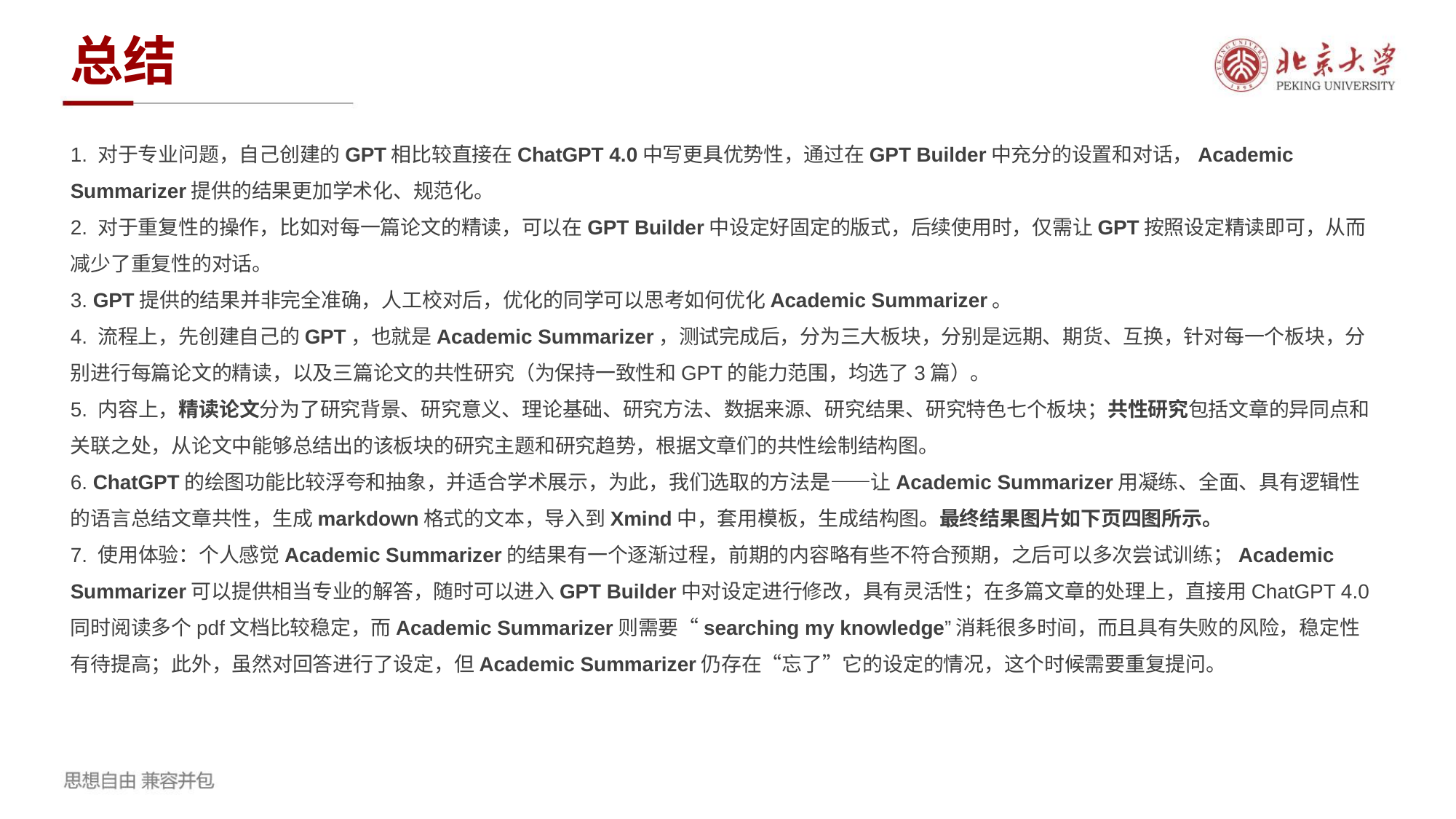

总结
1. 对于专业问题，自己创建的GPT相比较直接在ChatGPT 4.0中写更具优势性，通过在GPT Builder中充分的设置和对话，Academic Summarizer提供的结果更加学术化、规范化。
2. 对于重复性的操作，比如对每一篇论文的精读，可以在GPT Builder中设定好固定的版式，后续使用时，仅需让GPT按照设定精读即可，从而减少了重复性的对话。
3. GPT提供的结果并非完全准确，人工校对后，优化的同学可以思考如何优化Academic Summarizer。
4. 流程上，先创建自己的GPT，也就是Academic Summarizer，测试完成后，分为三大板块，分别是远期、期货、互换，针对每一个板块，分别进行每篇论文的精读，以及三篇论文的共性研究（为保持一致性和GPT的能力范围，均选了3篇）。
5. 内容上，精读论文分为了研究背景、研究意义、理论基础、研究方法、数据来源、研究结果、研究特色七个板块；共性研究包括文章的异同点和关联之处，从论文中能够总结出的该板块的研究主题和研究趋势，根据文章们的共性绘制结构图。
6. ChatGPT的绘图功能比较浮夸和抽象，并适合学术展示，为此，我们选取的方法是——让Academic Summarizer用凝练、全面、具有逻辑性的语言总结文章共性，生成markdown格式的文本，导入到Xmind中，套用模板，生成结构图。最终结果图片如下页四图所示。
7. 使用体验：个人感觉Academic Summarizer的结果有一个逐渐过程，前期的内容略有些不符合预期，之后可以多次尝试训练；Academic Summarizer可以提供相当专业的解答，随时可以进入GPT Builder中对设定进行修改，具有灵活性；在多篇文章的处理上，直接用ChatGPT 4.0同时阅读多个pdf文档比较稳定，而Academic Summarizer则需要“searching my knowledge”消耗很多时间，而且具有失败的风险，稳定性有待提高；此外，虽然对回答进行了设定，但Academic Summarizer仍存在“忘了”它的设定的情况，这个时候需要重复提问。